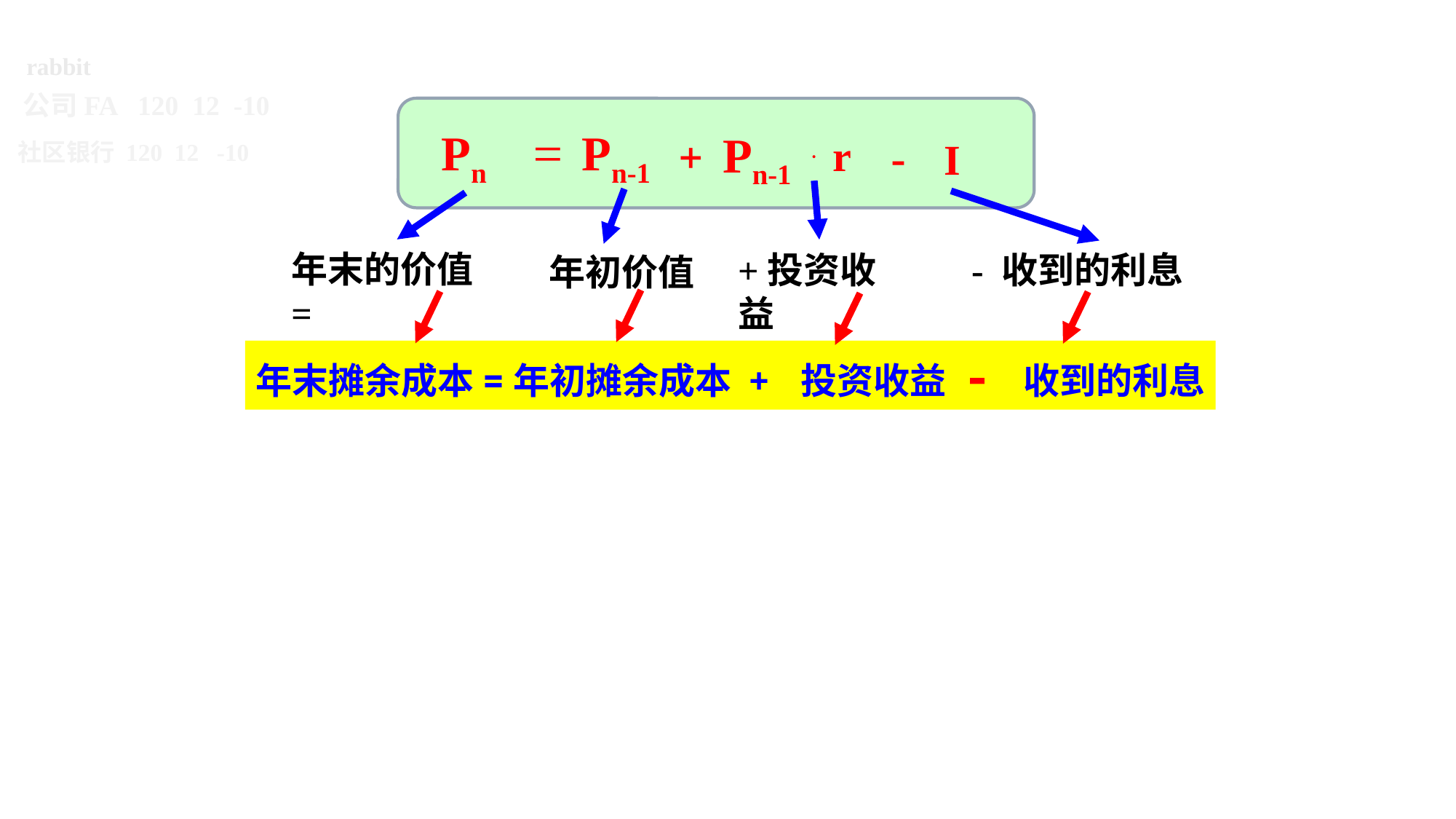

rabbit
公司FA   120  12  -10
社区银行 120  12   -10

Pn
Pn-1
=
+
r
⋅
I
−
Pn-1
+投资收益
年初价值
- 收到的利息
年末的价值=
年末摊余成本=年初摊余成本 + 投资收益 - 收到的利息